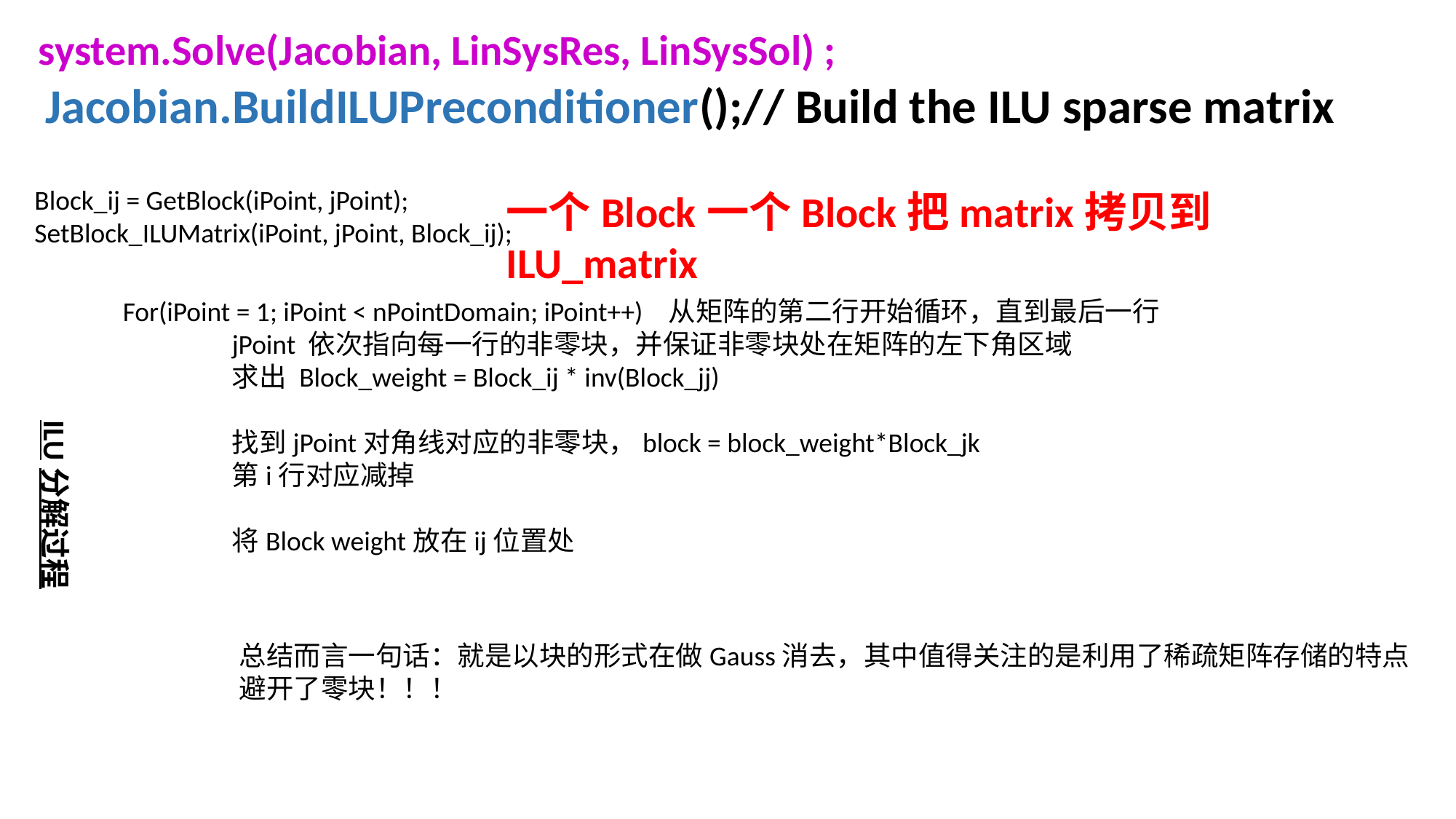

system.Solve(Jacobian, LinSysRes, LinSysSol) ;
 Jacobian.BuildILUPreconditioner();// Build the ILU sparse matrix
Block_ij = GetBlock(iPoint, jPoint);
SetBlock_ILUMatrix(iPoint, jPoint, Block_ij);
一个Block一个Block把matrix拷贝到ILU_matrix
For(iPoint = 1; iPoint < nPointDomain; iPoint++)   从矩阵的第二行开始循环，直到最后一行
	jPoint 依次指向每一行的非零块，并保证非零块处在矩阵的左下角区域
	求出 Block_weight = Block_ij * inv(Block_jj)

	找到jPoint对角线对应的非零块，block = block_weight*Block_jk
	第i行对应减掉

	将Block weight放在ij位置处

ILU分解过程
总结而言一句话：就是以块的形式在做Gauss消去，其中值得关注的是利用了稀疏矩阵存储的特点
避开了零块！！！